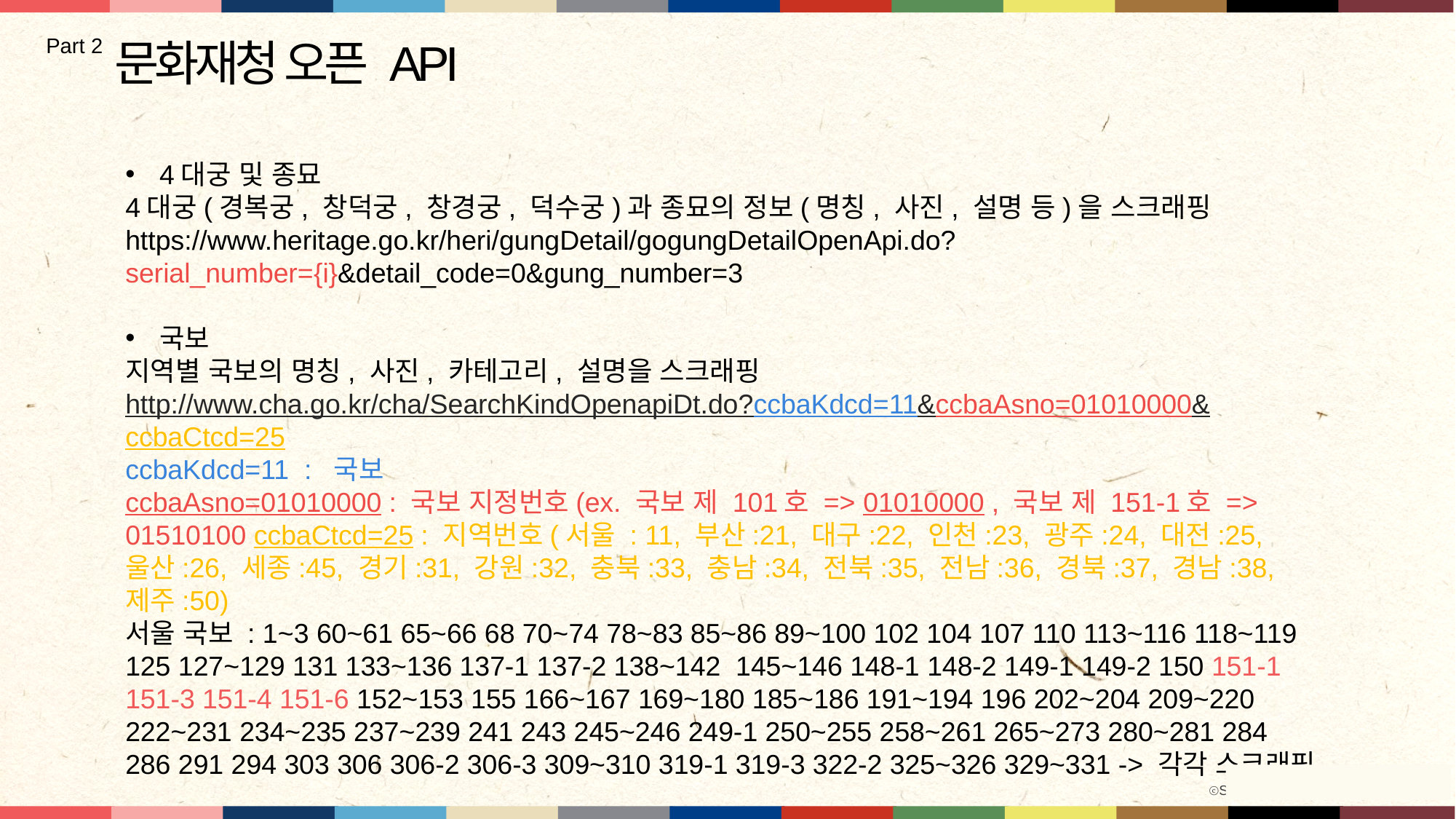

문화재청 오픈 API
Part 2
4대궁 및 종묘
4대궁(경복궁, 창덕궁, 창경궁, 덕수궁)과 종묘의 정보(명칭, 사진, 설명 등)을 스크래핑
https://www.heritage.go.kr/heri/gungDetail/gogungDetailOpenApi.do?serial_number={i}&detail_code=0&gung_number=3

국보
지역별 국보의 명칭, 사진, 카테고리, 설명을 스크래핑
http://www.cha.go.kr/cha/SearchKindOpenapiDt.do?ccbaKdcd=11&ccbaAsno=01010000&ccbaCtcd=25
ccbaKdcd=11  :  국보
ccbaAsno=01010000 : 국보 지정번호(ex. 국보 제 101호 => 01010000 , 국보 제 151-1호 => 01510100 ccbaCtcd=25 : 지역번호(서울 : 11, 부산:21, 대구:22, 인천:23, 광주:24, 대전:25, 울산:26, 세종:45, 경기:31, 강원:32, 충북:33, 충남:34, 전북:35, 전남:36, 경북:37, 경남:38, 제주:50)
서울 국보 : 1~3 60~61 65~66 68 70~74 78~83 85~86 89~100 102 104 107 110 113~116 118~119 125 127~129 131 133~136 137-1 137-2 138~142  145~146 148-1 148-2 149-1 149-2 150 151-1 151-3 151-4 151-6 152~153 155 166~167 169~180 185~186 191~194 196 202~204 209~220 222~231 234~235 237~239 241 243 245~246 249-1 250~255 258~261 265~273 280~281 284 286 291 294 303 306 306-2 306-3 309~310 319-1 319-3 322-2 325~326 329~331 -> 각각 스크래핑